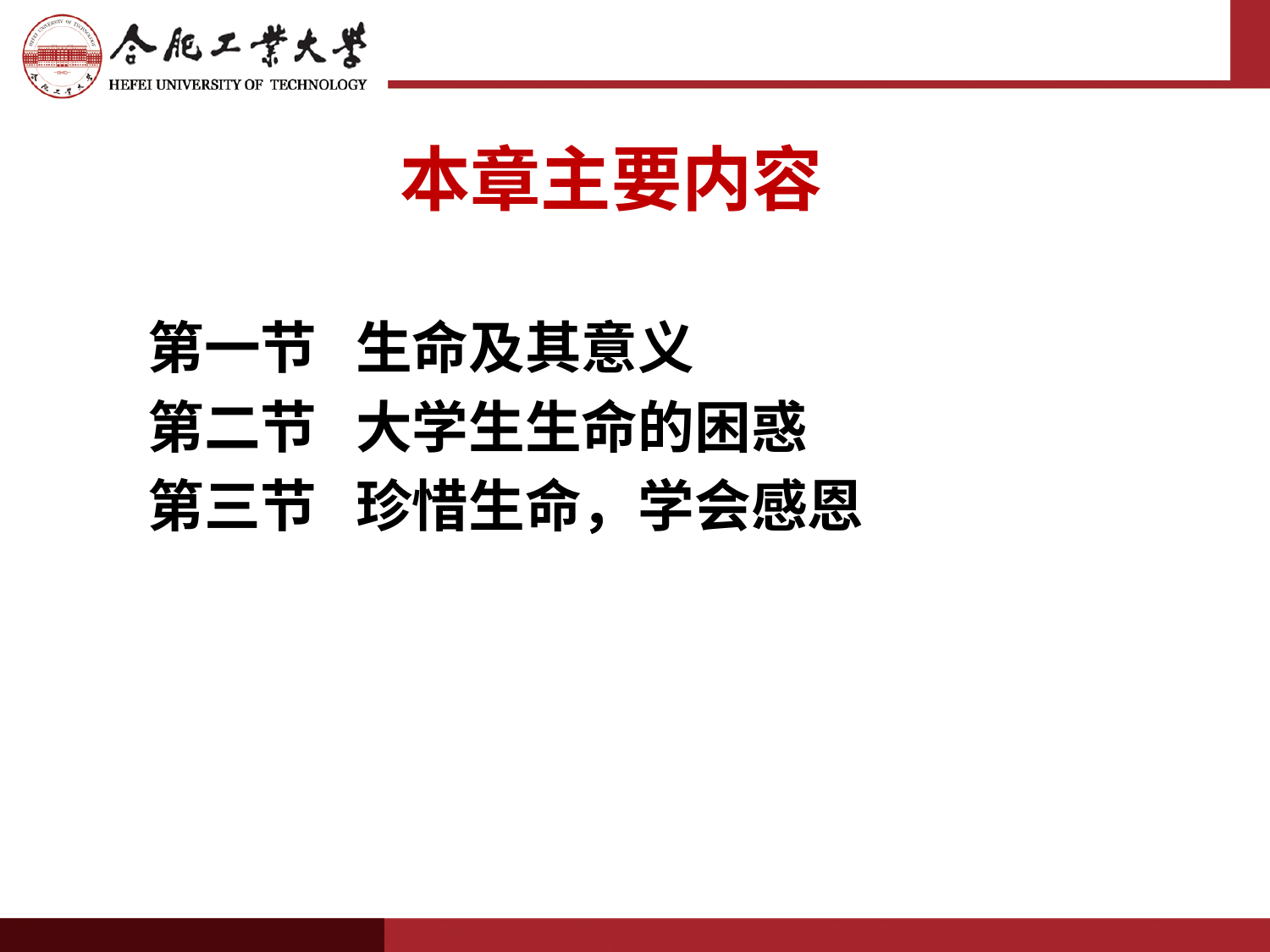

# 本章主要内容
第一节   生命及其意义
第二节   大学生生命的困惑
第三节   珍惜生命，学会感恩